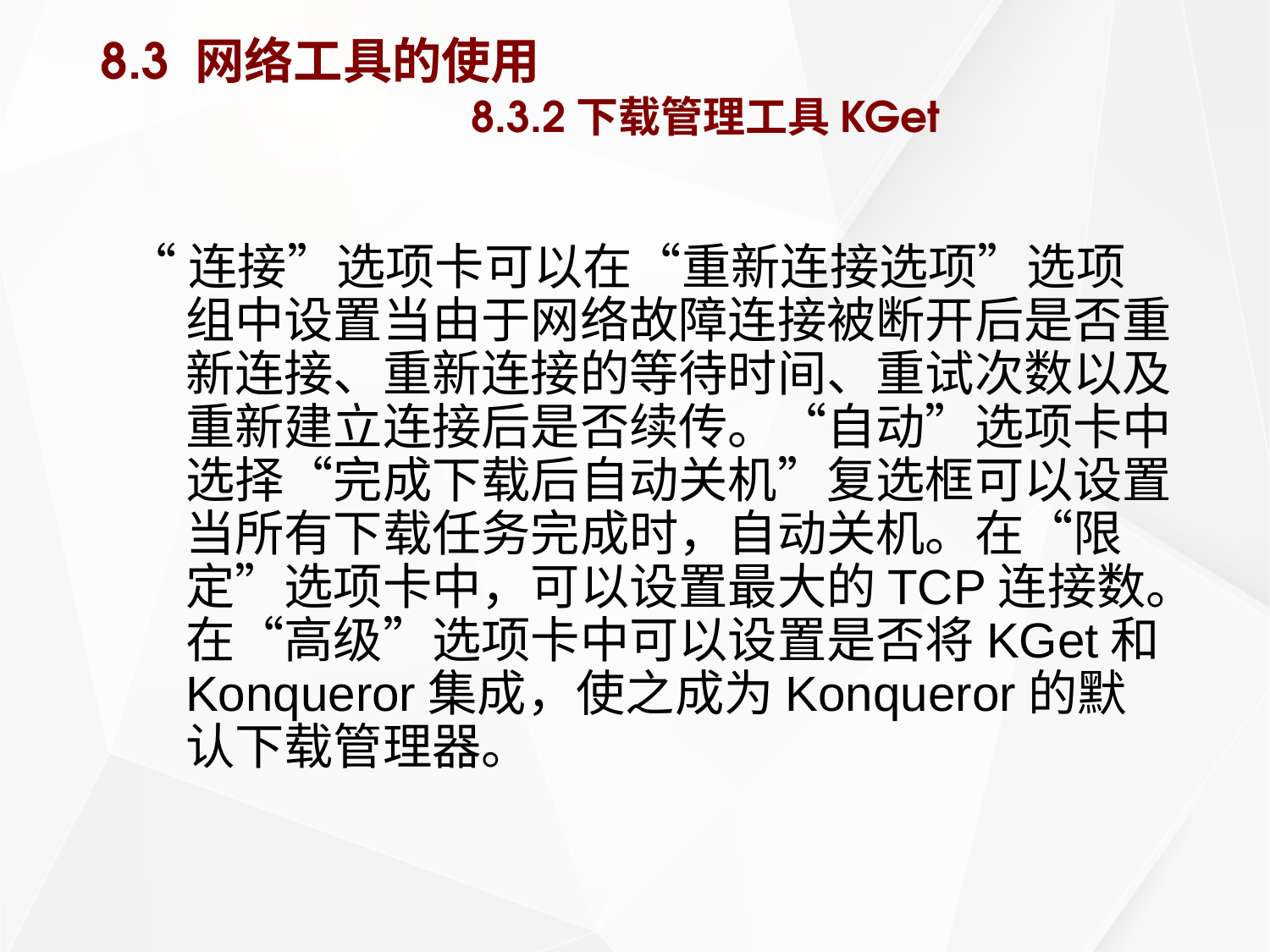

# 8.3 网络工具的使用 8.3.2下载管理工具KGet
“连接”选项卡可以在“重新连接选项”选项组中设置当由于网络故障连接被断开后是否重新连接、重新连接的等待时间、重试次数以及重新建立连接后是否续传。“自动”选项卡中选择“完成下载后自动关机”复选框可以设置当所有下载任务完成时，自动关机。在“限定”选项卡中，可以设置最大的TCP连接数。在“高级”选项卡中可以设置是否将KGet和Konqueror集成，使之成为Konqueror的默认下载管理器。